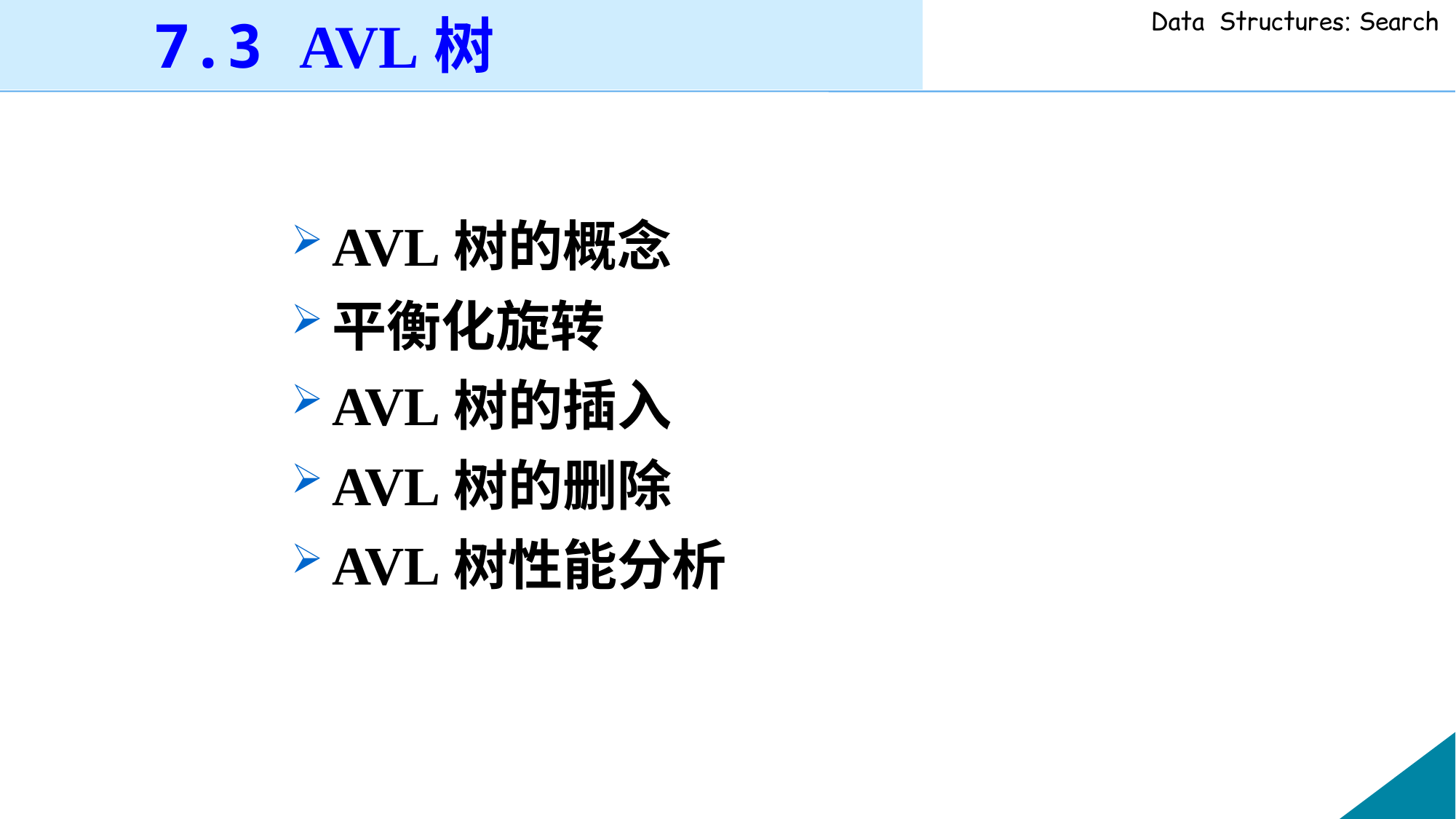

7.3 AVL树
AVL树的概念
平衡化旋转
AVL树的插入
AVL树的删除
AVL树性能分析